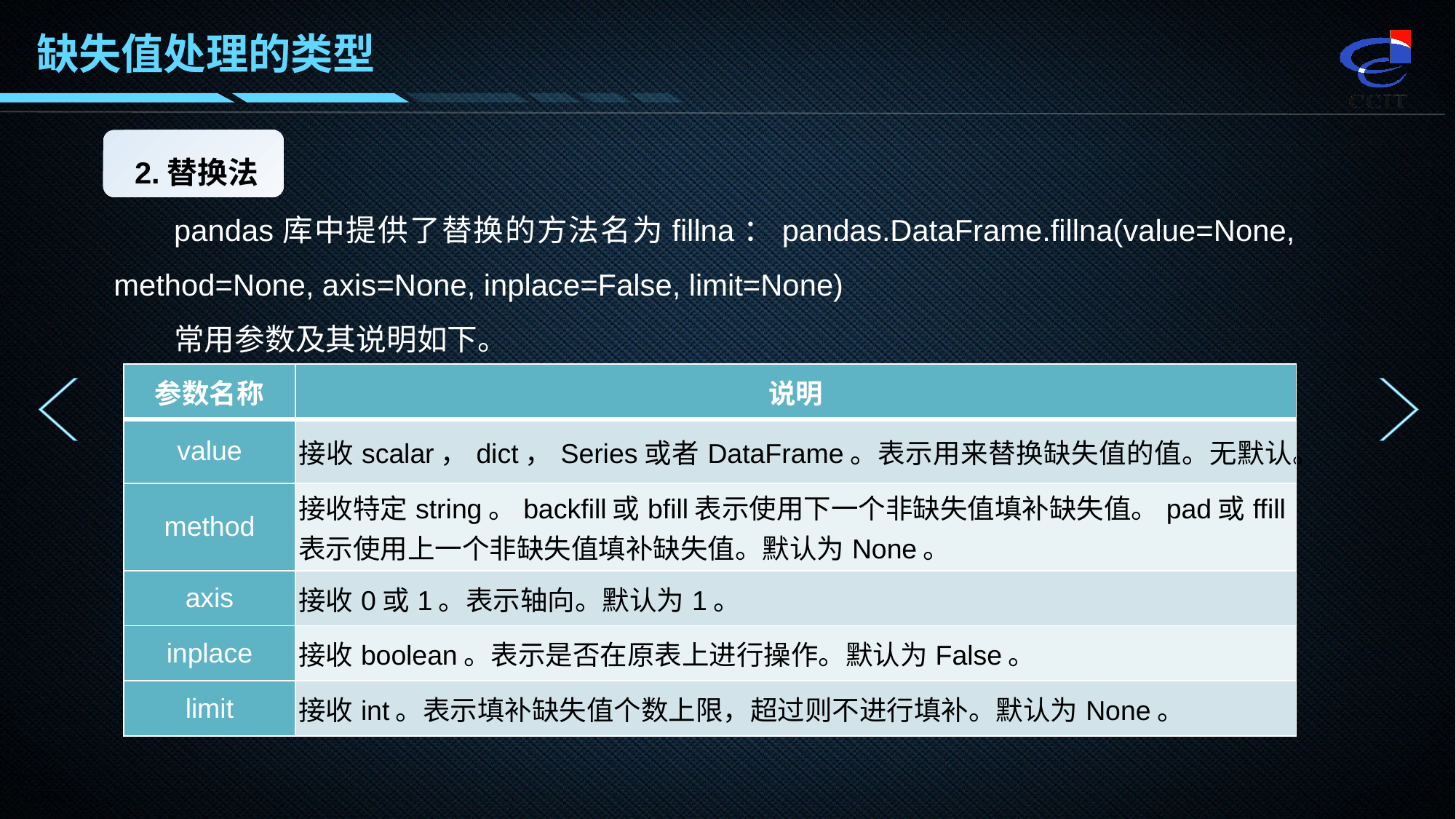

缺失值处理的类型

2.替换法
pandas库中提供了替换的方法名为fillna：pandas.DataFrame.fillna(value=None, method=None, axis=None, inplace=False, limit=None)
常用参数及其说明如下。
| 参数名称 | 说明 |
| --- | --- |
| value | 接收scalar，dict，Series或者DataFrame。表示用来替换缺失值的值。无默认。 |
| method | 接收特定string。backfill或bfill表示使用下一个非缺失值填补缺失值。pad或ffill 表示使用上一个非缺失值填补缺失值。默认为None。 |
| axis | 接收0或1。表示轴向。默认为1。 |
| inplace | 接收boolean。表示是否在原表上进行操作。默认为False。 |
| limit | 接收int。表示填补缺失值个数上限，超过则不进行填补。默认为None。 |